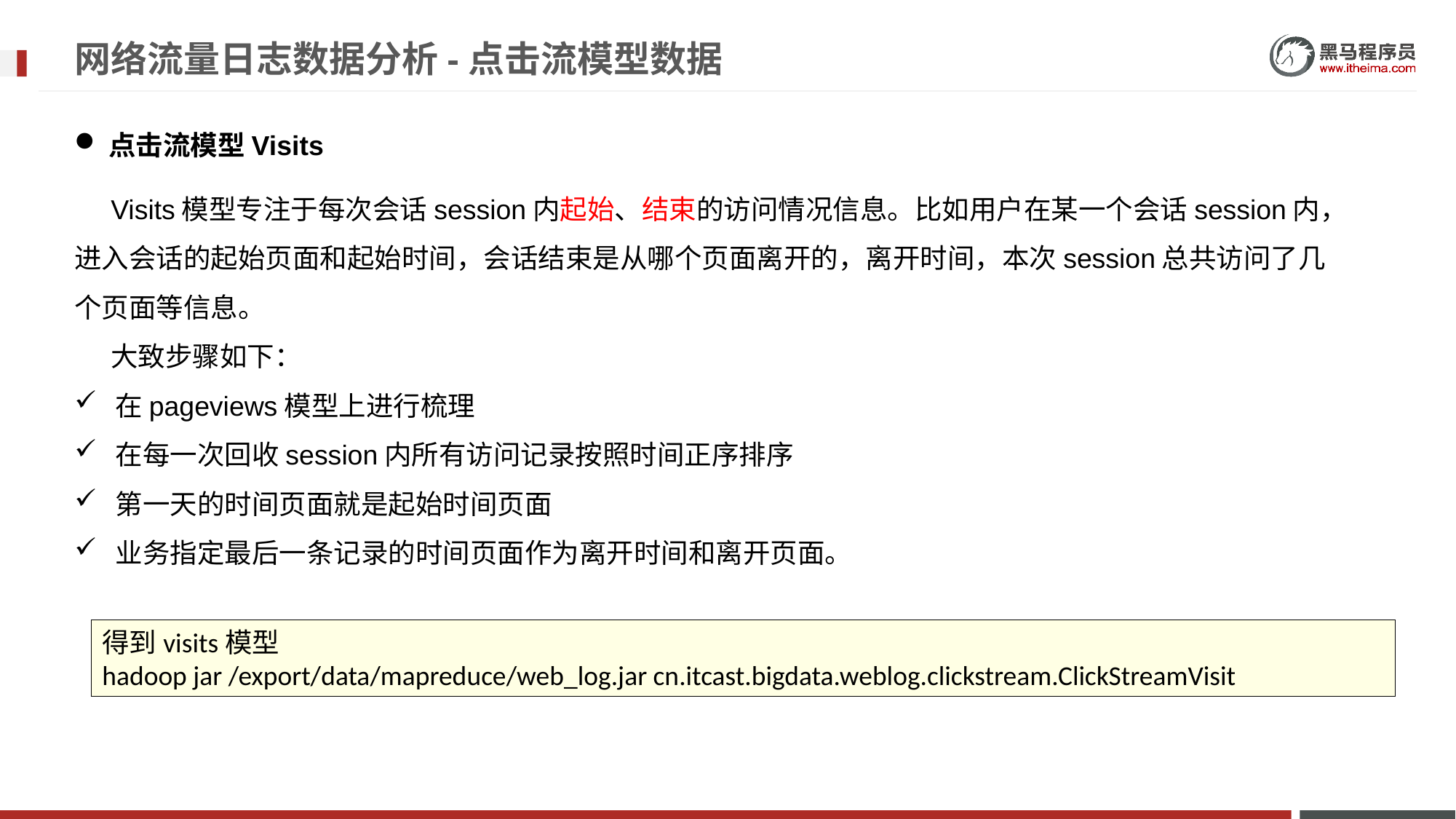

# 网络流量日志数据分析-点击流模型数据
点击流模型Visits
Visits模型专注于每次会话session内起始、结束的访问情况信息。比如用户在某一个会话session内，进入会话的起始页面和起始时间，会话结束是从哪个页面离开的，离开时间，本次session总共访问了几个页面等信息。
大致步骤如下：
在pageviews模型上进行梳理
在每一次回收session内所有访问记录按照时间正序排序
第一天的时间页面就是起始时间页面
业务指定最后一条记录的时间页面作为离开时间和离开页面。
得到visits模型
hadoop jar /export/data/mapreduce/web_log.jar cn.itcast.bigdata.weblog.clickstream.ClickStreamVisit